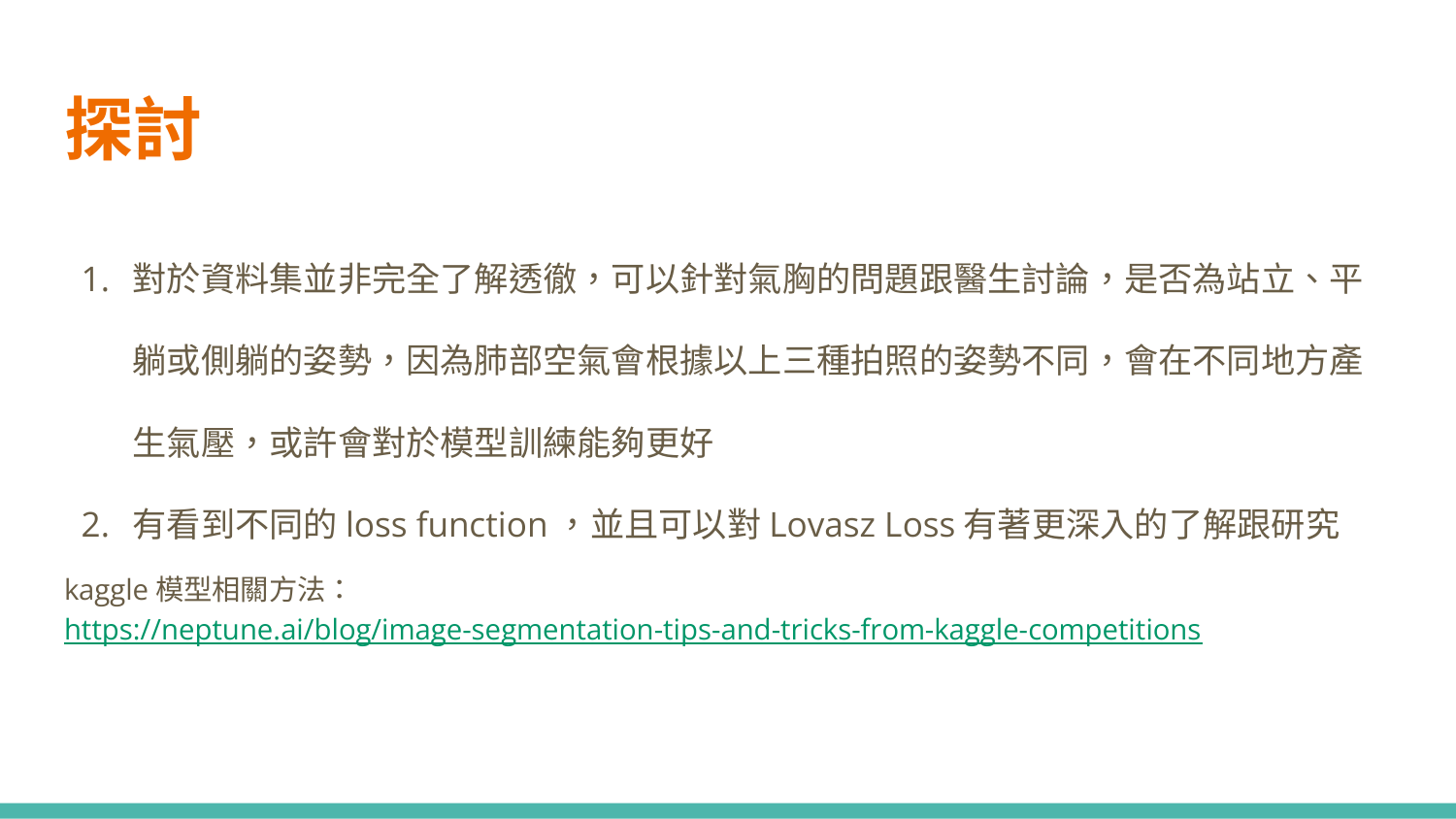

# 探討
對於資料集並非完全了解透徹，可以針對氣胸的問題跟醫生討論，是否為站立、平躺或側躺的姿勢，因為肺部空氣會根據以上三種拍照的姿勢不同，會在不同地方產生氣壓，或許會對於模型訓練能夠更好
有看到不同的loss function，並且可以對Lovasz Loss有著更深入的了解跟研究
kaggle模型相關方法：https://neptune.ai/blog/image-segmentation-tips-and-tricks-from-kaggle-competitions